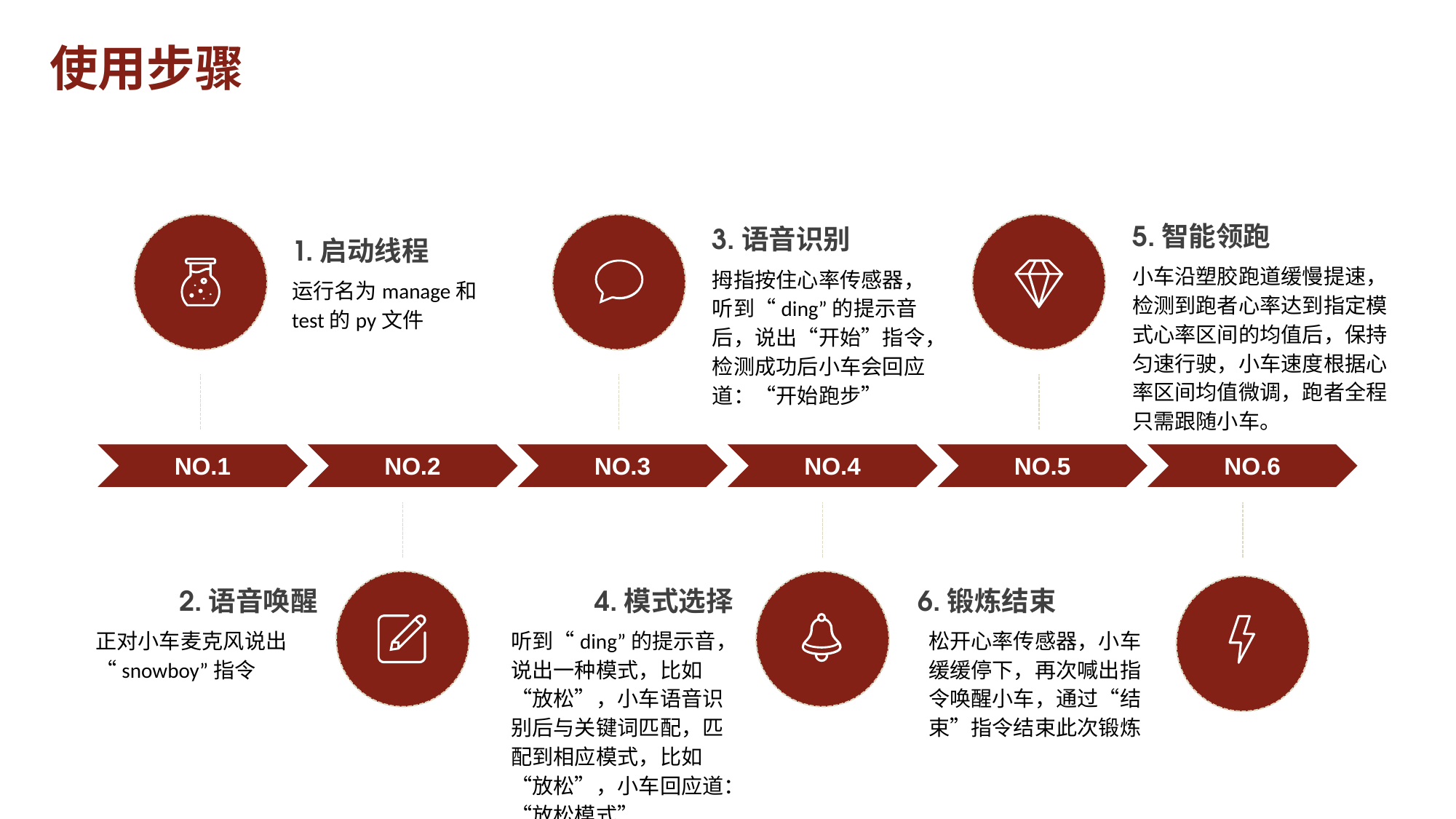

使用步骤
5.智能领跑
小车沿塑胶跑道缓慢提速，检测到跑者心率达到指定模式心率区间的均值后，保持匀速行驶，小车速度根据心率区间均值微调，跑者全程只需跟随小车。

3.语音识别
拇指按住心率传感器，听到“ding”的提示音后，说出“开始”指令，检测成功后小车会回应道：“开始跑步”
1.启动线程
运行名为manage和test的py文件
NO.1
NO.2
NO.3
NO.4
NO.5
NO.6

2.语音唤醒
正对小车麦克风说出“snowboy”指令
4.模式选择
听到“ding”的提示音，说出一种模式，比如“放松”，小车语音识别后与关键词匹配，匹配到相应模式，比如“放松”，小车回应道：“放松模式”
6.锻炼结束
松开心率传感器，小车缓缓停下，再次喊出指令唤醒小车，通过“结束”指令结束此次锻炼